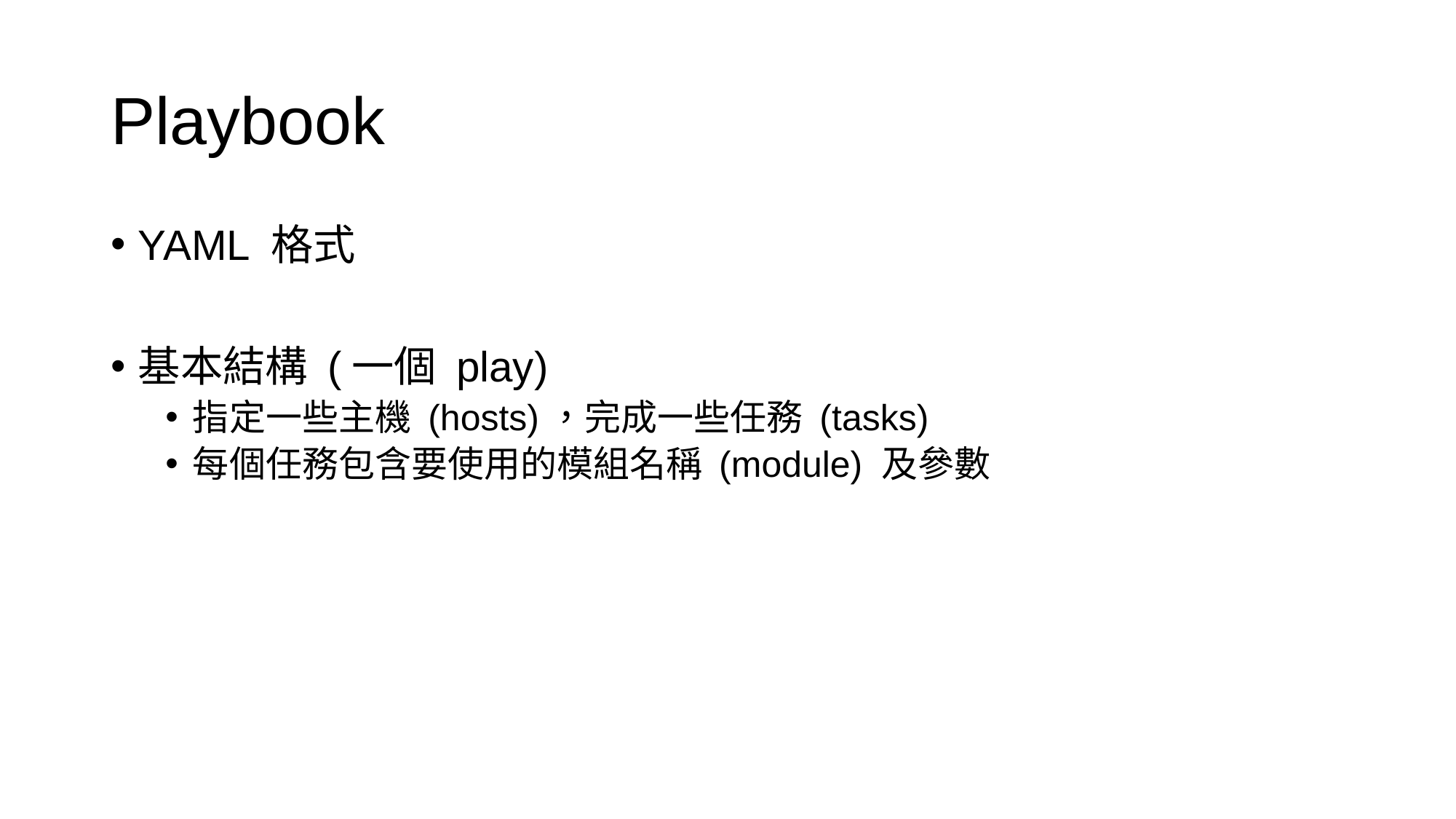

# Playbook
YAML 格式

基本結構 (一個 play)
指定一些主機 (hosts)，完成一些任務 (tasks)
每個任務包含要使用的模組名稱 (module) 及參數